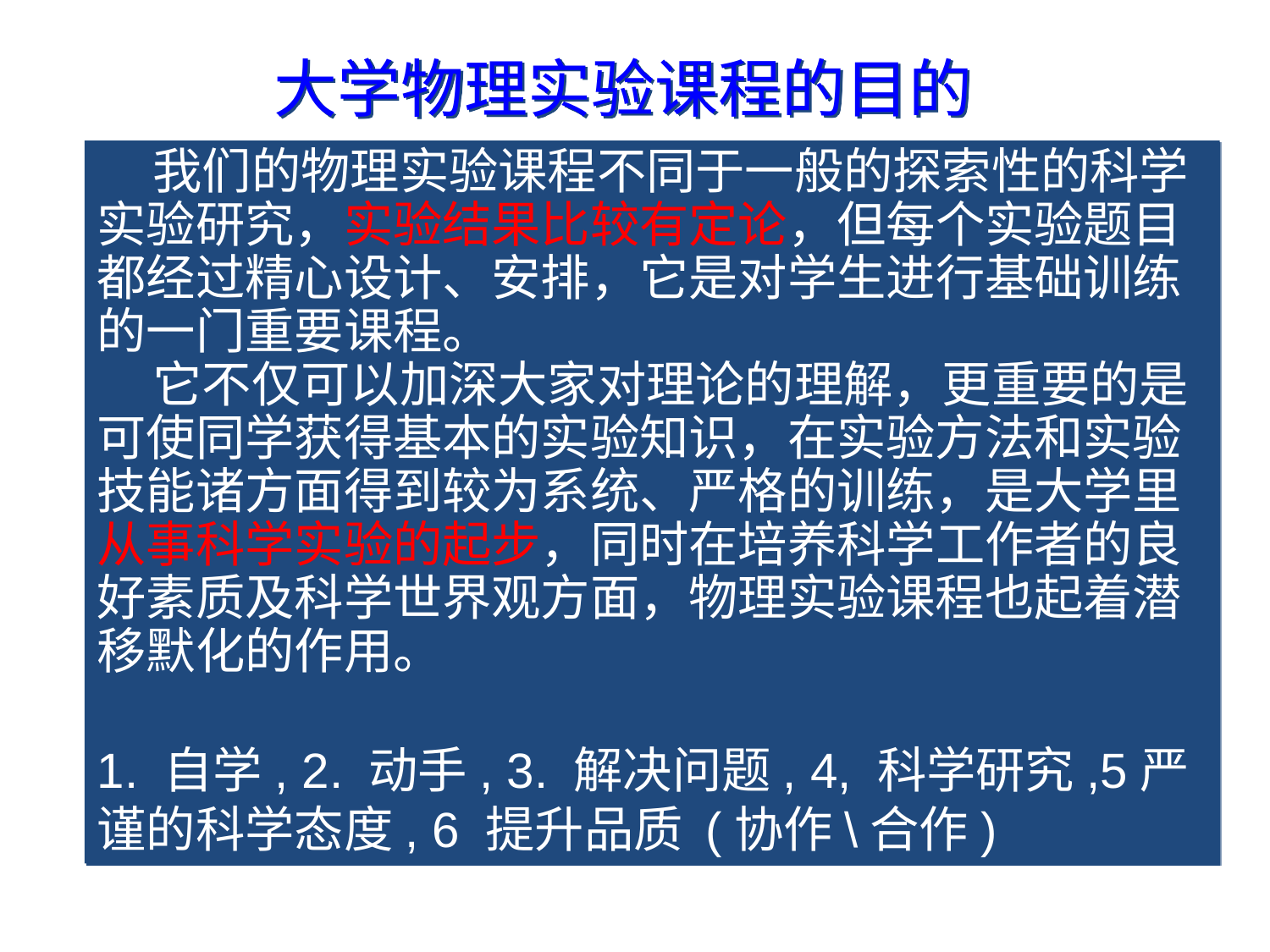

大学物理实验课程的目的
    我们的物理实验课程不同于一般的探索性的科学实验研究，实验结果比较有定论，但每个实验题目都经过精心设计、安排，它是对学生进行基础训练的一门重要课程。
    它不仅可以加深大家对理论的理解，更重要的是可使同学获得基本的实验知识，在实验方法和实验技能诸方面得到较为系统、严格的训练，是大学里从事科学实验的起步，同时在培养科学工作者的良好素质及科学世界观方面，物理实验课程也起着潜移默化的作用。

1. 自学, 2. 动手, 3. 解决问题, 4, 科学研究,5严谨的科学态度, 6 提升品质 (协作\合作)